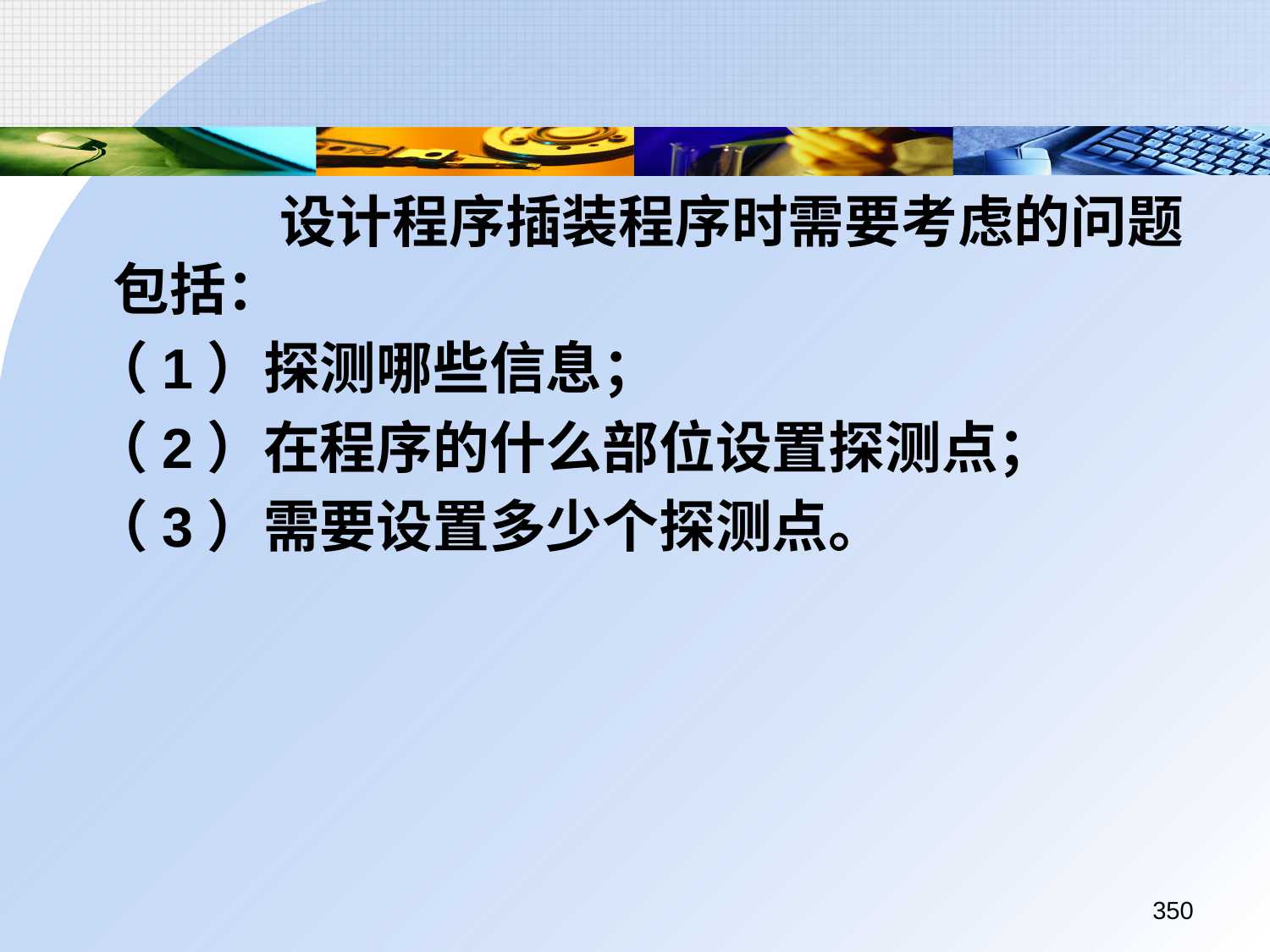

设计程序插装程序时需要考虑的问题包括：
 （1）探测哪些信息；
 （2）在程序的什么部位设置探测点；
 （3）需要设置多少个探测点。

350